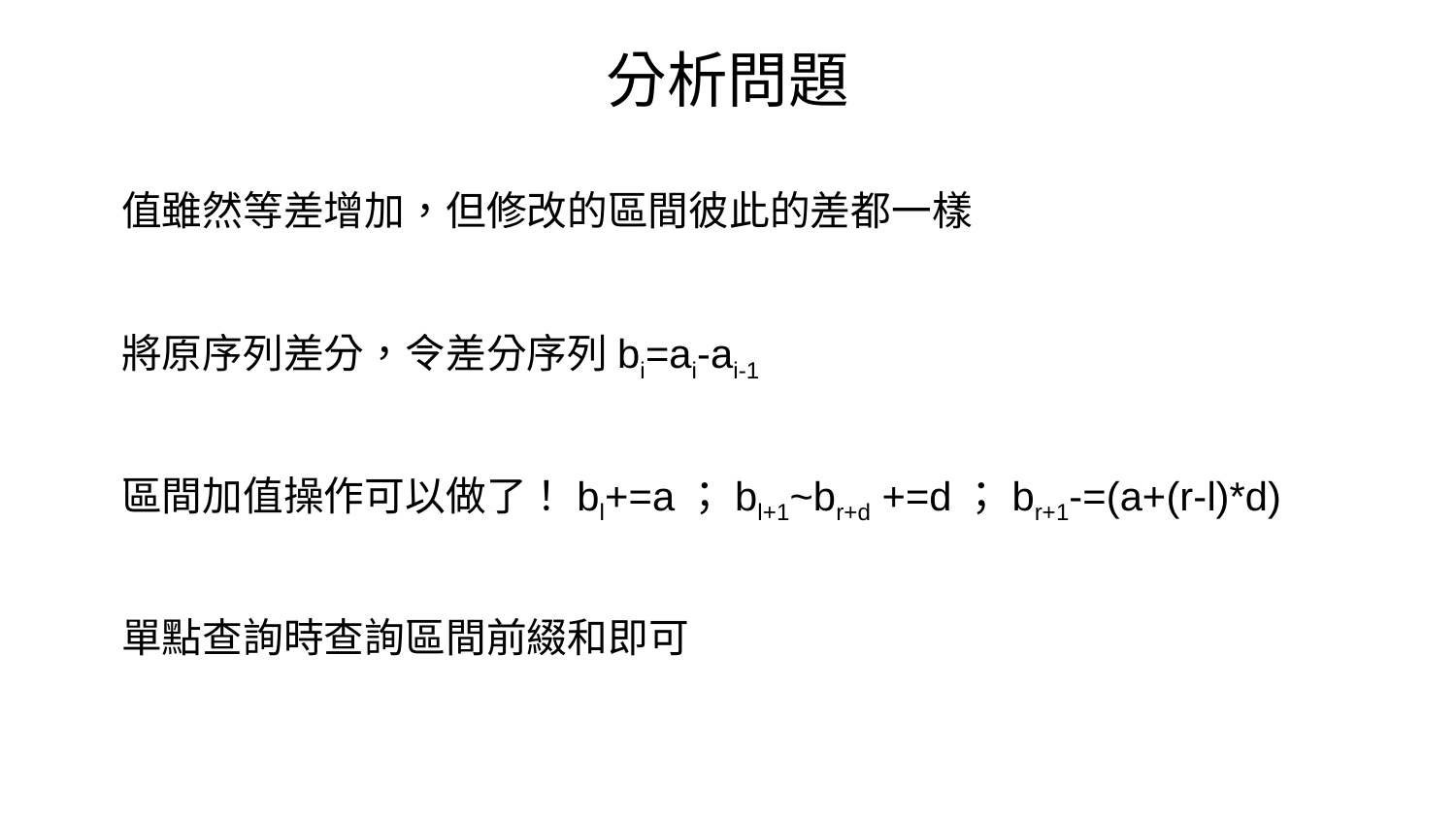

分析問題
值雖然等差增加，但修改的區間彼此的差都一樣
將原序列差分，令差分序列bi=ai-ai-1
區間加值操作可以做了！bl+=a；bl+1~br+d +=d；br+1-=(a+(r-l)*d)
單點查詢時查詢區間前綴和即可